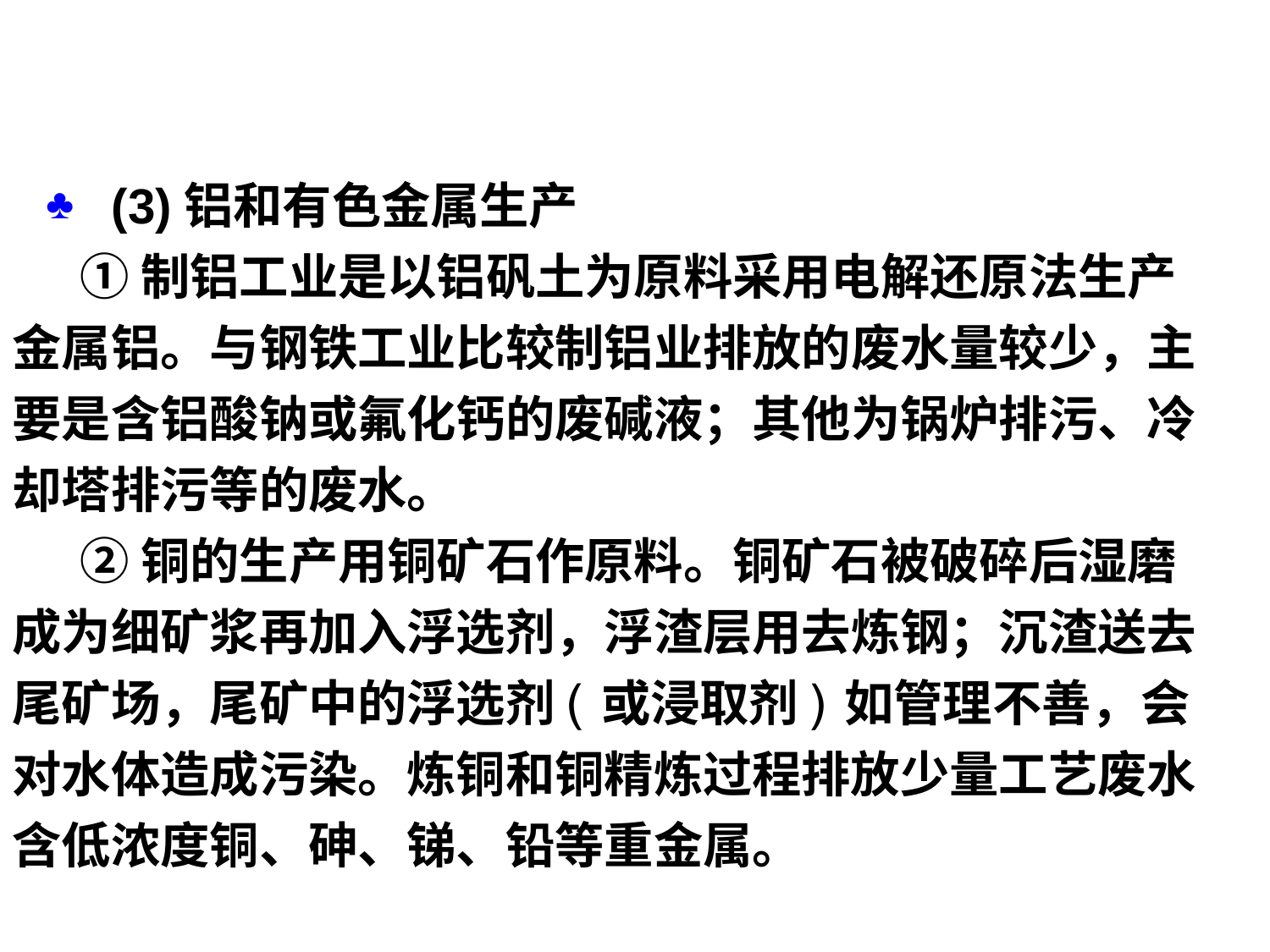

(3)铝和有色金属生产
      ①制铝工业是以铝矾土为原料采用电解还原法生产金属铝。与钢铁工业比较制铝业排放的废水量较少，主要是含铝酸钠或氟化钙的废碱液；其他为锅炉排污、冷却塔排污等的废水。
      ②铜的生产用铜矿石作原料。铜矿石被破碎后湿磨成为细矿浆再加入浮选剂，浮渣层用去炼钢；沉渣送去尾矿场，尾矿中的浮选剂(或浸取剂)如管理不善，会对水体造成污染。炼铜和铜精炼过程排放少量工艺废水含低浓度铜、砷、锑、铅等重金属。